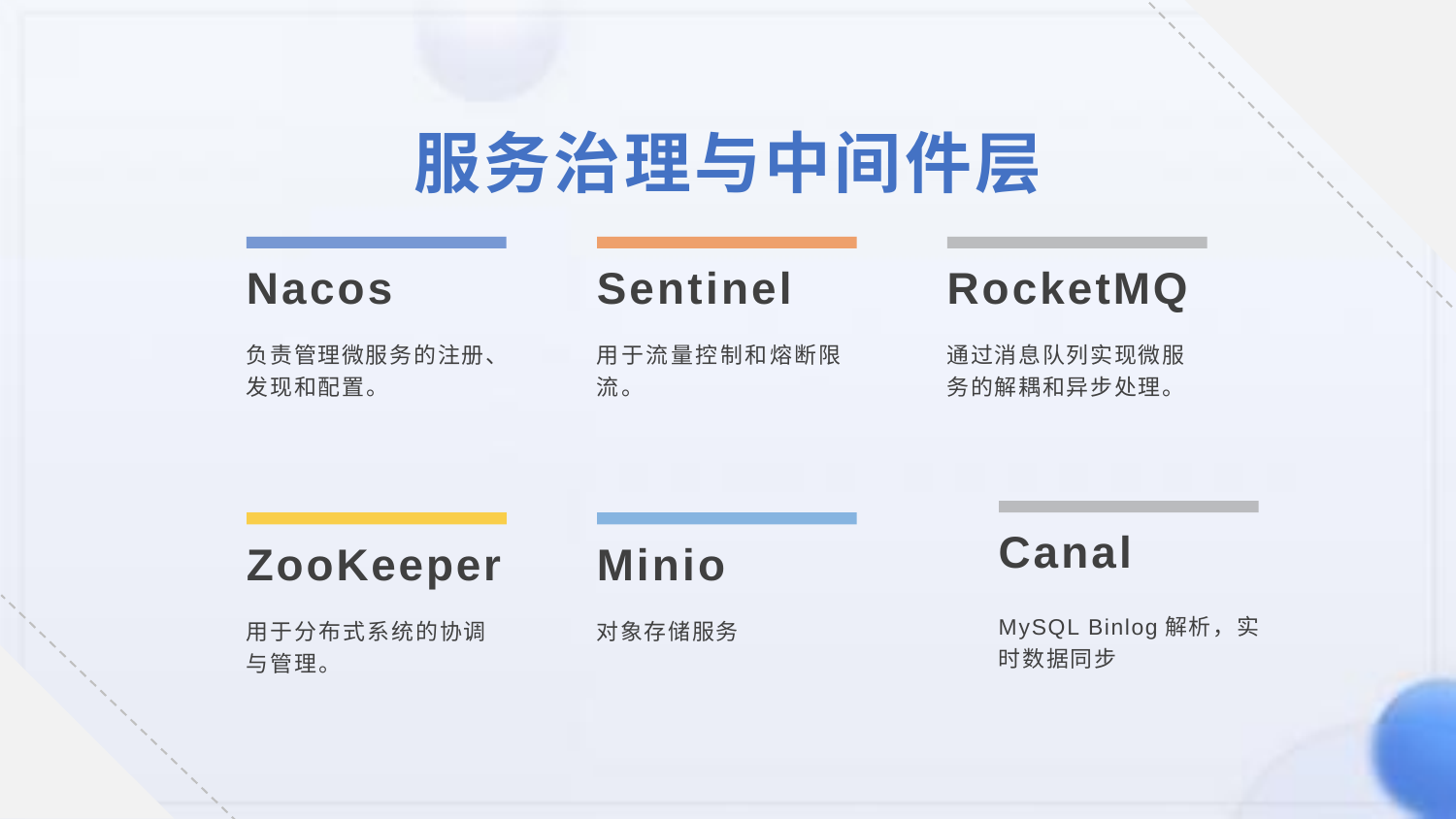

服务治理与中间件层

Nacos
Sentinel
RocketMQ
负责管理微服务的注册、发现和配置。
用于流量控制和熔断限流。
通过消息队列实现微服务的解耦和异步处理。

Canal
ZooKeeper
Minio
MySQL Binlog解析，实时数据同步
用于分布式系统的协调与管理。
对象存储服务